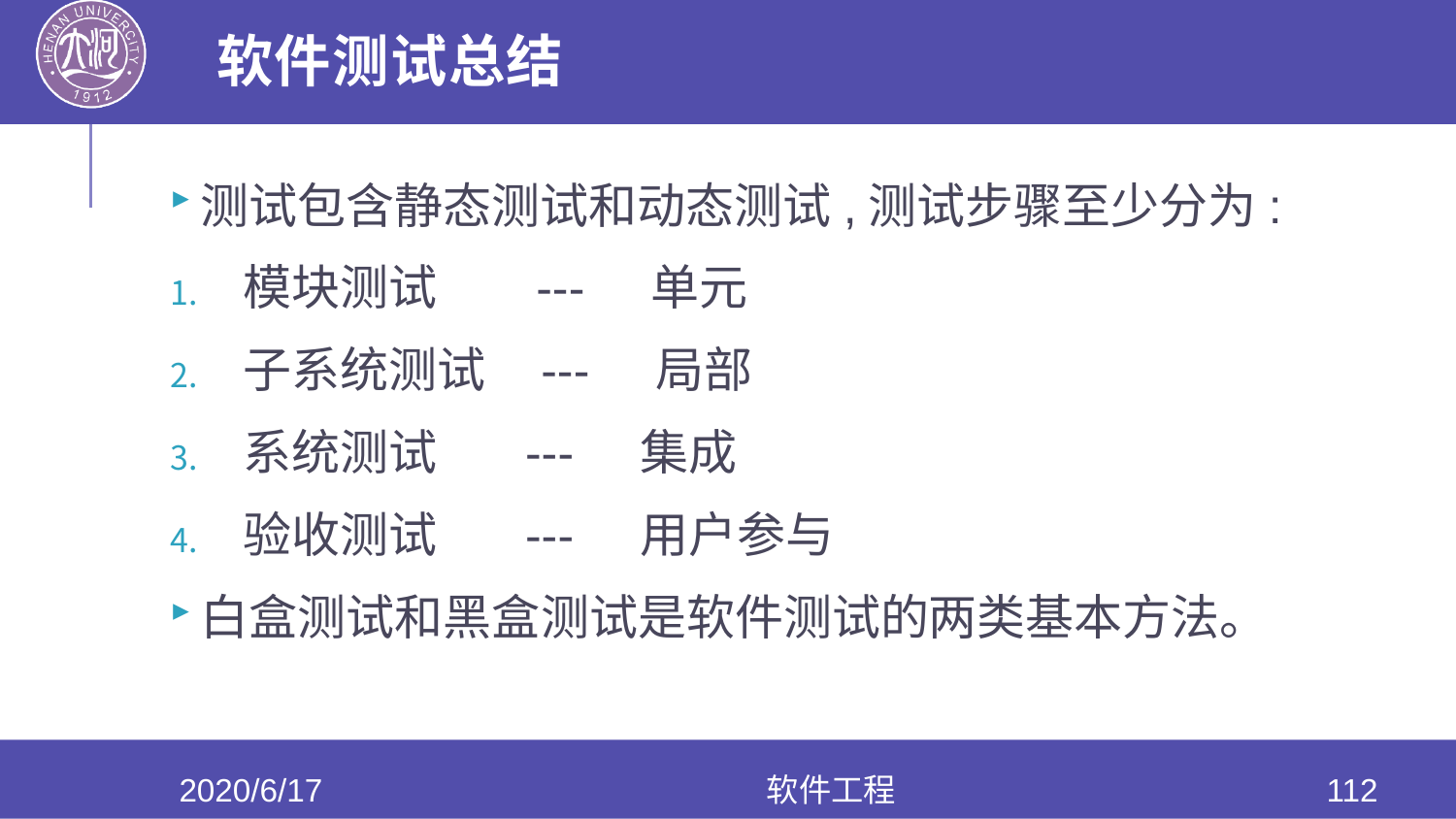

# 软件测试总结
测试包含静态测试和动态测试,测试步骤至少分为:
模块测试        ---    单元
子系统测试    ---    局部
系统测试       ---    集成
验收测试       ---    用户参与
白盒测试和黑盒测试是软件测试的两类基本方法。
2020/6/17
软件工程
112